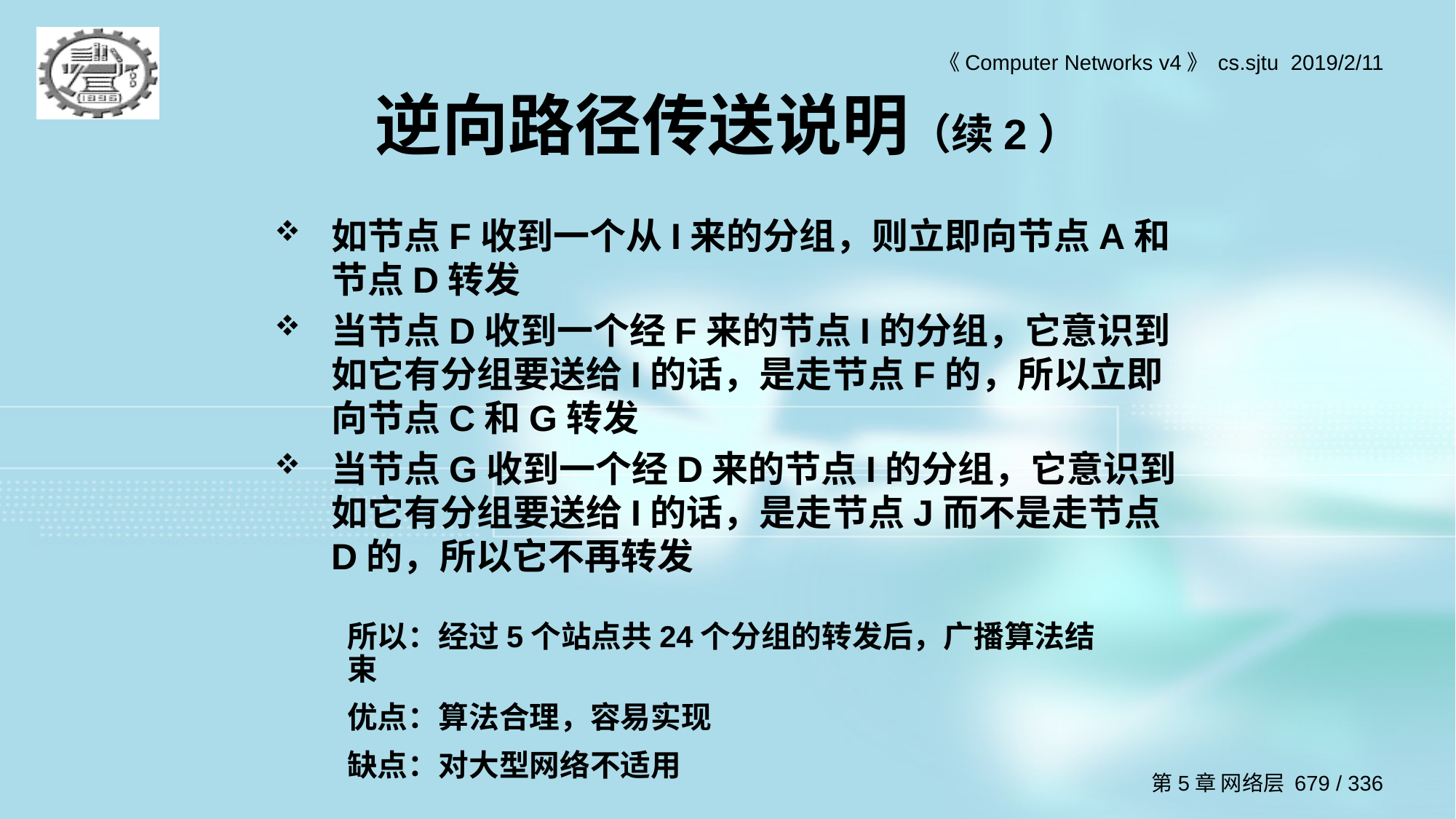

# 逆向路径传送说明（续2）
如节点F收到一个从I来的分组，则立即向节点A和节点D转发
当节点D收到一个经F来的节点I的分组，它意识到如它有分组要送给I的话，是走节点F的，所以立即向节点C和G转发
当节点G收到一个经D来的节点I的分组，它意识到如它有分组要送给I的话，是走节点J而不是走节点D的，所以它不再转发
所以：经过5个站点共24个分组的转发后，广播算法结束
优点：算法合理，容易实现
缺点：对大型网络不适用